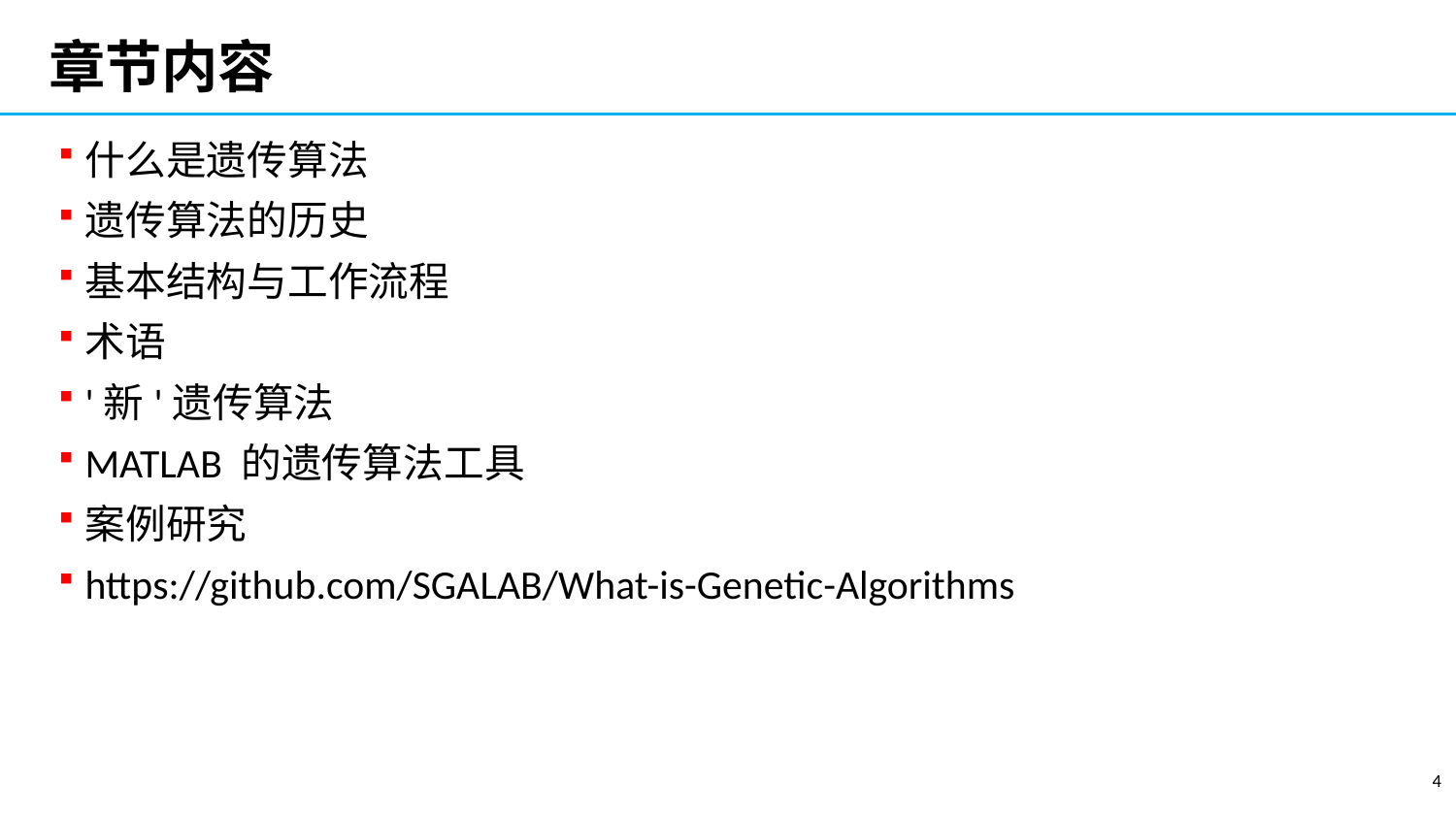

# 章节内容

什么是遗传算法
遗传算法的历史
基本结构与工作流程
术语
'新'遗传算法
MATLAB 的遗传算法工具
案例研究
https://github.com/SGALAB/What-is-Genetic-Algorithms
4